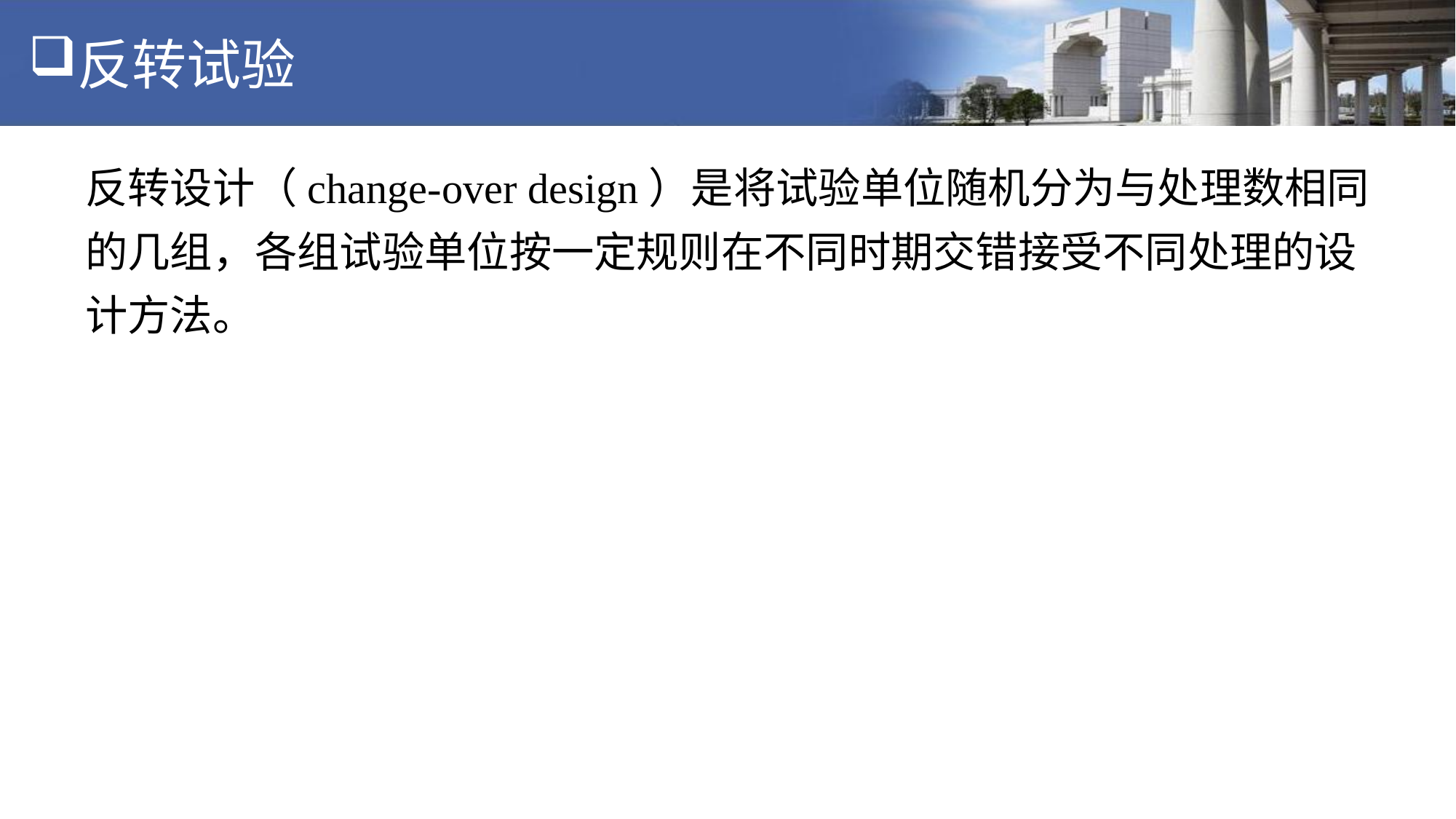

# 反转试验
反转设计（change-over design）是将试验单位随机分为与处理数相同的几组，各组试验单位按一定规则在不同时期交错接受不同处理的设计方法。